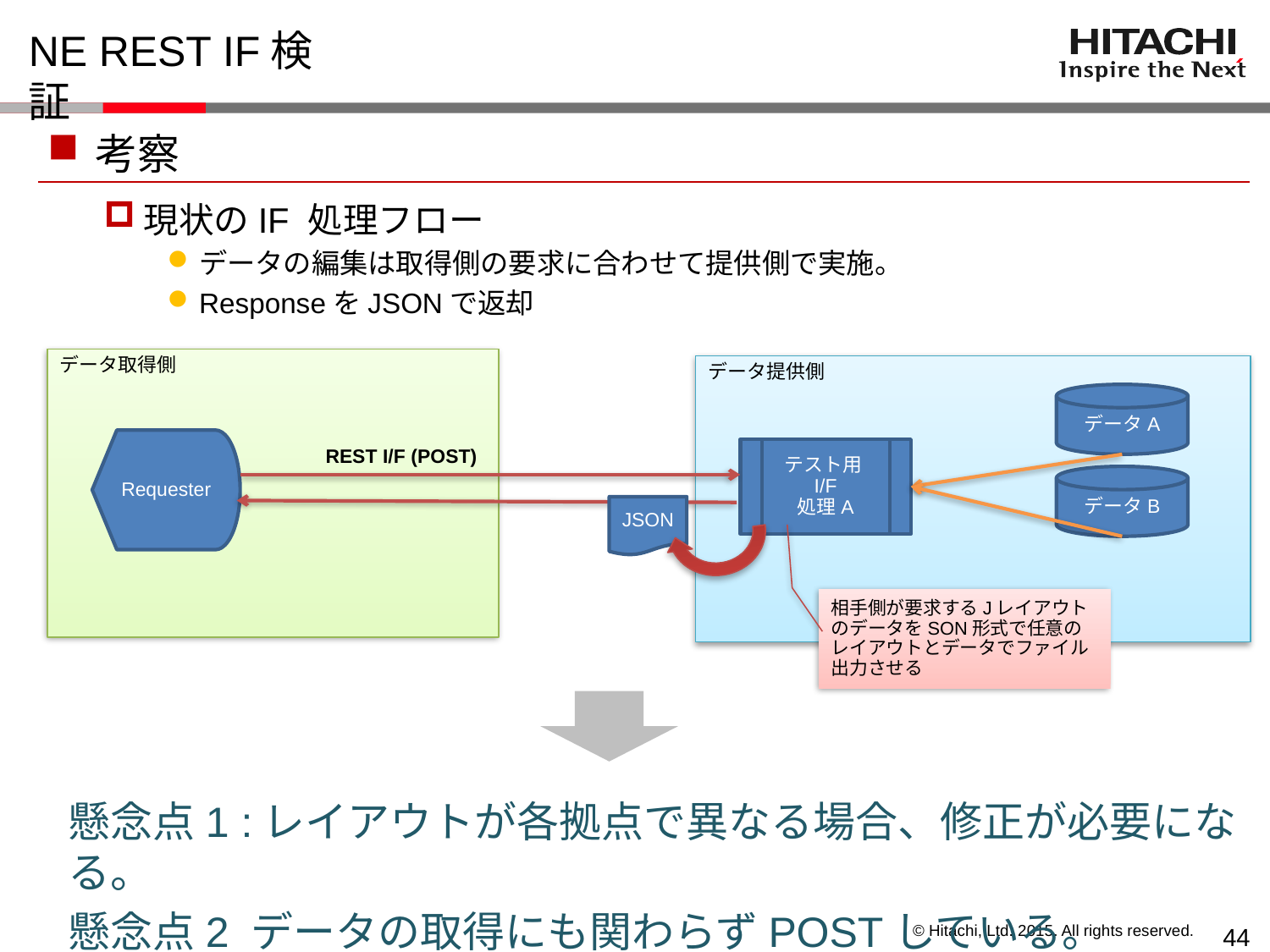

# NE REST IF検証
考察
現状のIF 処理フロー
データの編集は取得側の要求に合わせて提供側で実施。
ResponseをJSONで返却

データ取得側
データ提供側
データA
Requester
テスト用I/F
処理A
REST I/F (POST)
データB

JSON
相手側が要求するJレイアウトのデータをSON形式で任意のレイアウトとデータでファイル出力させる

懸念点1 :レイアウトが各拠点で異なる場合、修正が必要になる。
懸念点2 データの取得にも関わらずPOSTしている。
44